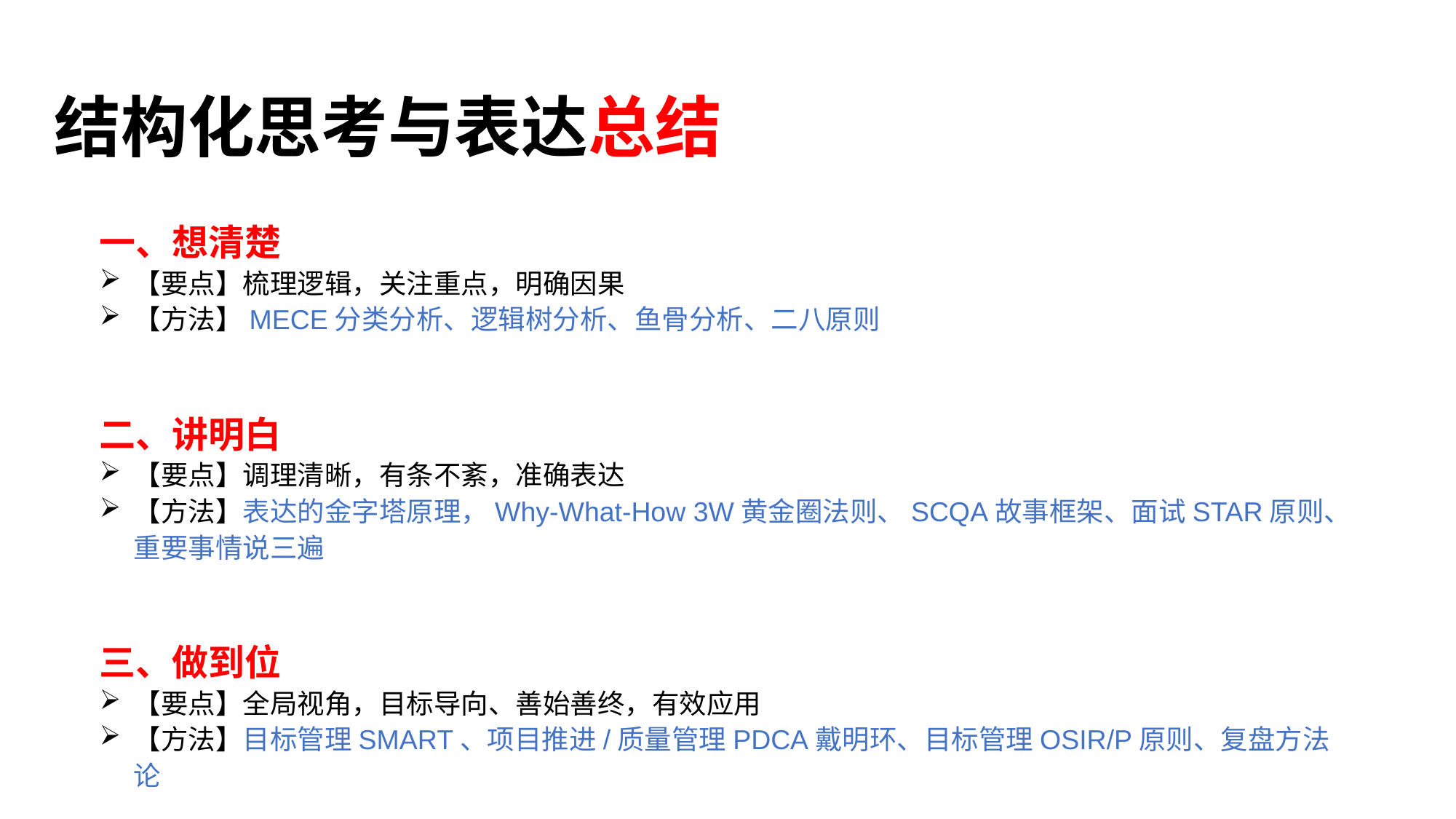

# 结构化思考与表达总结
一、想清楚
【要点】梳理逻辑，关注重点，明确因果
【方法】MECE分类分析、逻辑树分析、鱼骨分析、二八原则

二、讲明白
【要点】调理清晰，有条不紊，准确表达
【方法】表达的金字塔原理，Why-What-How 3W黄金圈法则、SCQA故事框架、面试STAR原则、重要事情说三遍

三、做到位
【要点】全局视角，目标导向、善始善终，有效应用
【方法】目标管理SMART、项目推进/质量管理PDCA戴明环、目标管理OSIR/P原则、复盘方法论